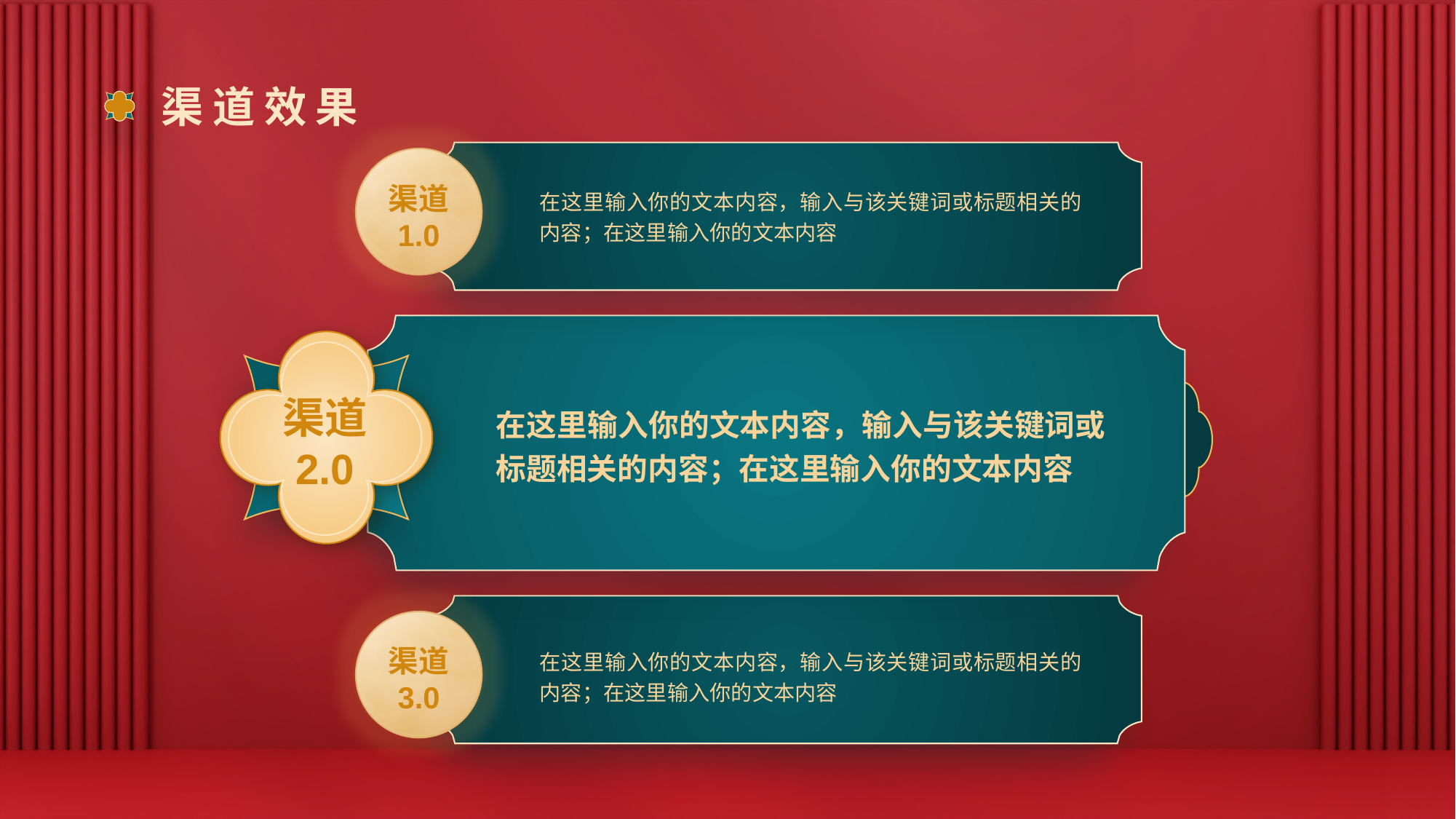

# 渠道效果

渠道
1.0
在这里输入你的文本内容，输入与该关键词或标题相关的内容；在这里输入你的文本内容

渠道
2.0
在这里输入你的文本内容，输入与该关键词或标题相关的内容；在这里输入你的文本内容

渠道
3.0
在这里输入你的文本内容，输入与该关键词或标题相关的内容；在这里输入你的文本内容